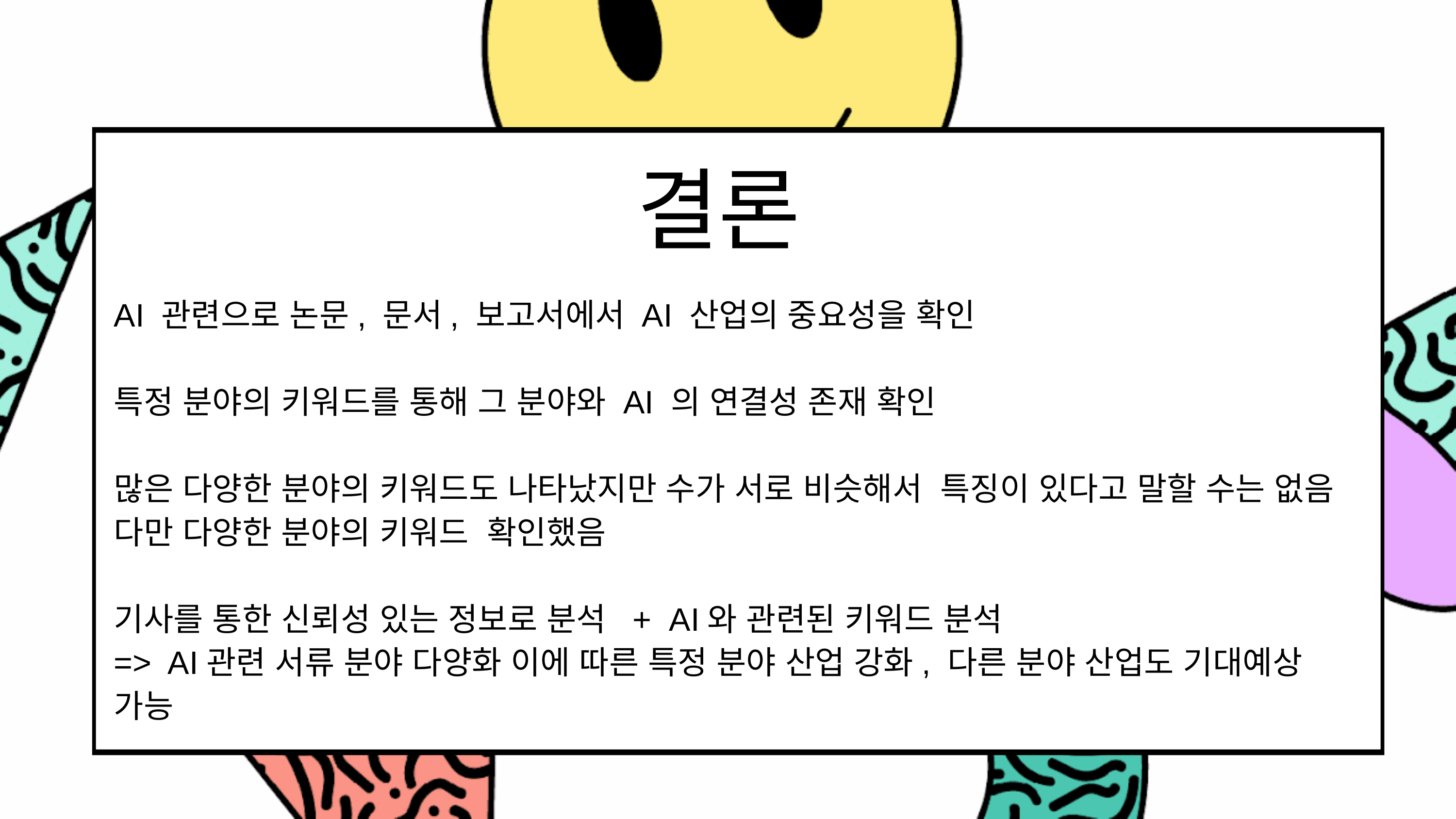

결론

AI 관련으로 논문, 문서, 보고서에서 AI 산업의 중요성을 확인

특정 분야의 키워드를 통해 그 분야와 AI 의 연결성 존재 확인

많은 다양한 분야의 키워드도 나타났지만 수가 서로 비슷해서  특징이 있다고 말할 수는 없음
다만 다양한 분야의 키워드  확인했음

기사를 통한 신뢰성 있는 정보로 분석  +  AI와 관련된 키워드 분석
=>  AI관련 서류 분야 다양화 이에 따른 특정 분야 산업 강화, 다른 분야 산업도 기대예상 가능